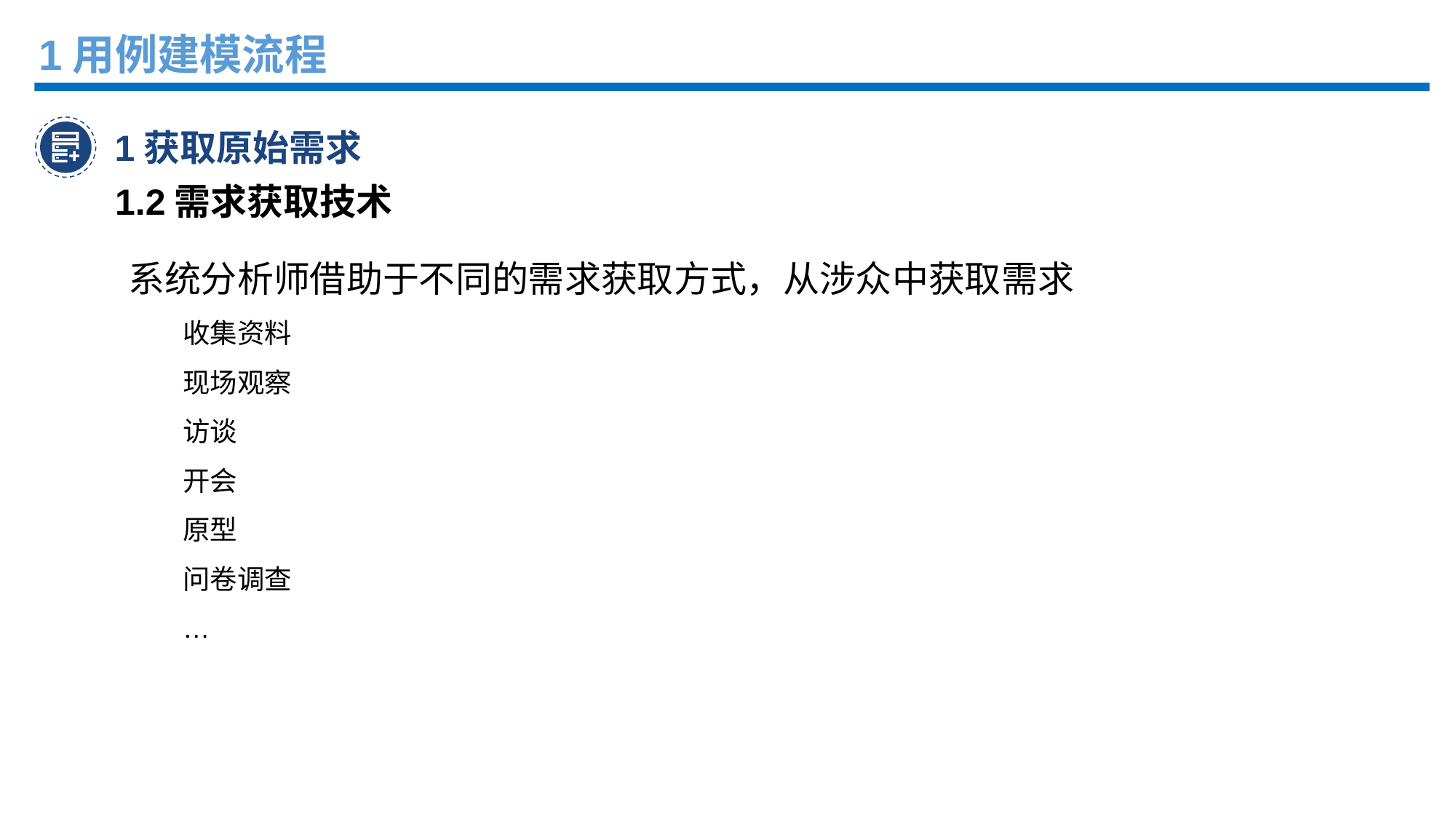

1用例建模流程

1获取原始需求

1.2需求获取技术
系统分析师借助于不同的需求获取方式，从涉众中获取需求
收集资料
现场观察
访谈
开会
原型
问卷调查
…